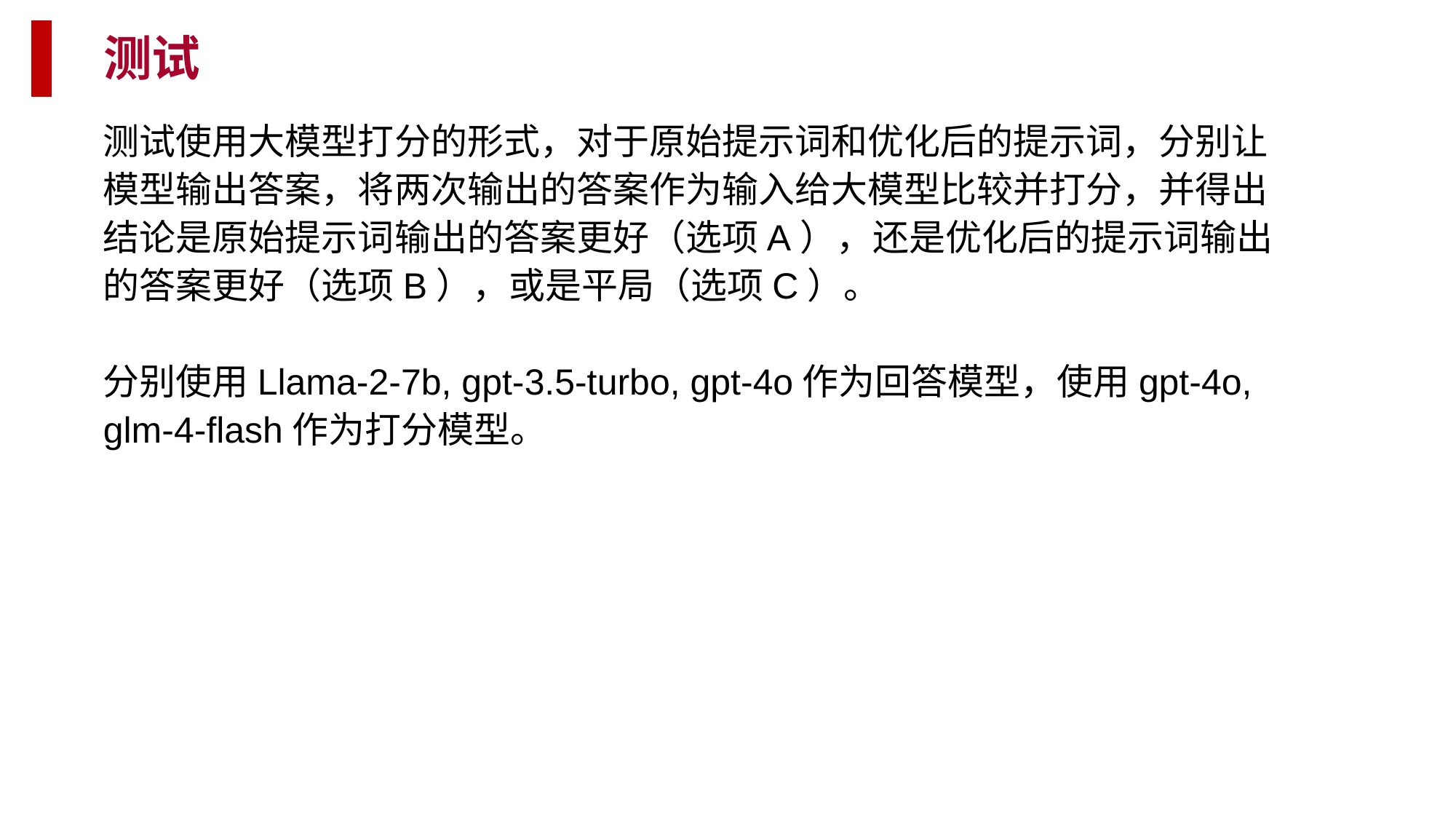

测试
测试使用大模型打分的形式，对于原始提示词和优化后的提示词，分别让模型输出答案，将两次输出的答案作为输入给大模型比较并打分，并得出结论是原始提示词输出的答案更好（选项A），还是优化后的提示词输出的答案更好（选项B），或是平局（选项C）。

分别使用Llama-2-7b, gpt-3.5-turbo, gpt-4o作为回答模型，使用gpt-4o, glm-4-flash作为打分模型。